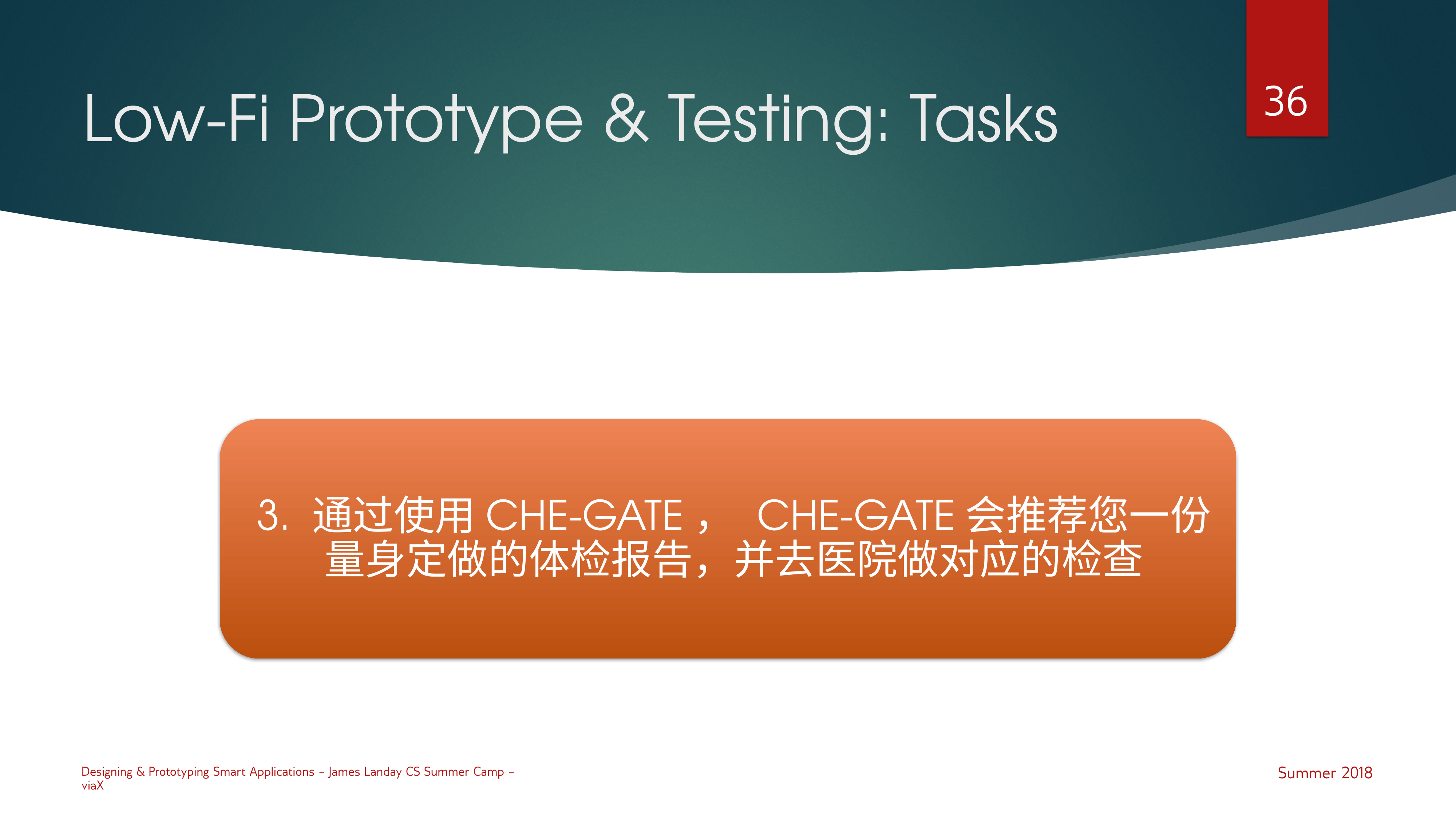

36
# Low-Fi Prototype & Testing: Tasks

3. 通过使用CHE-GATE， CHE-GATE会推荐您一份量身定做的体检报告，并去医院做对应的检查
Designing & Prototyping Smart Applications – James Landay CS Summer Camp – viaX
Summer 2018